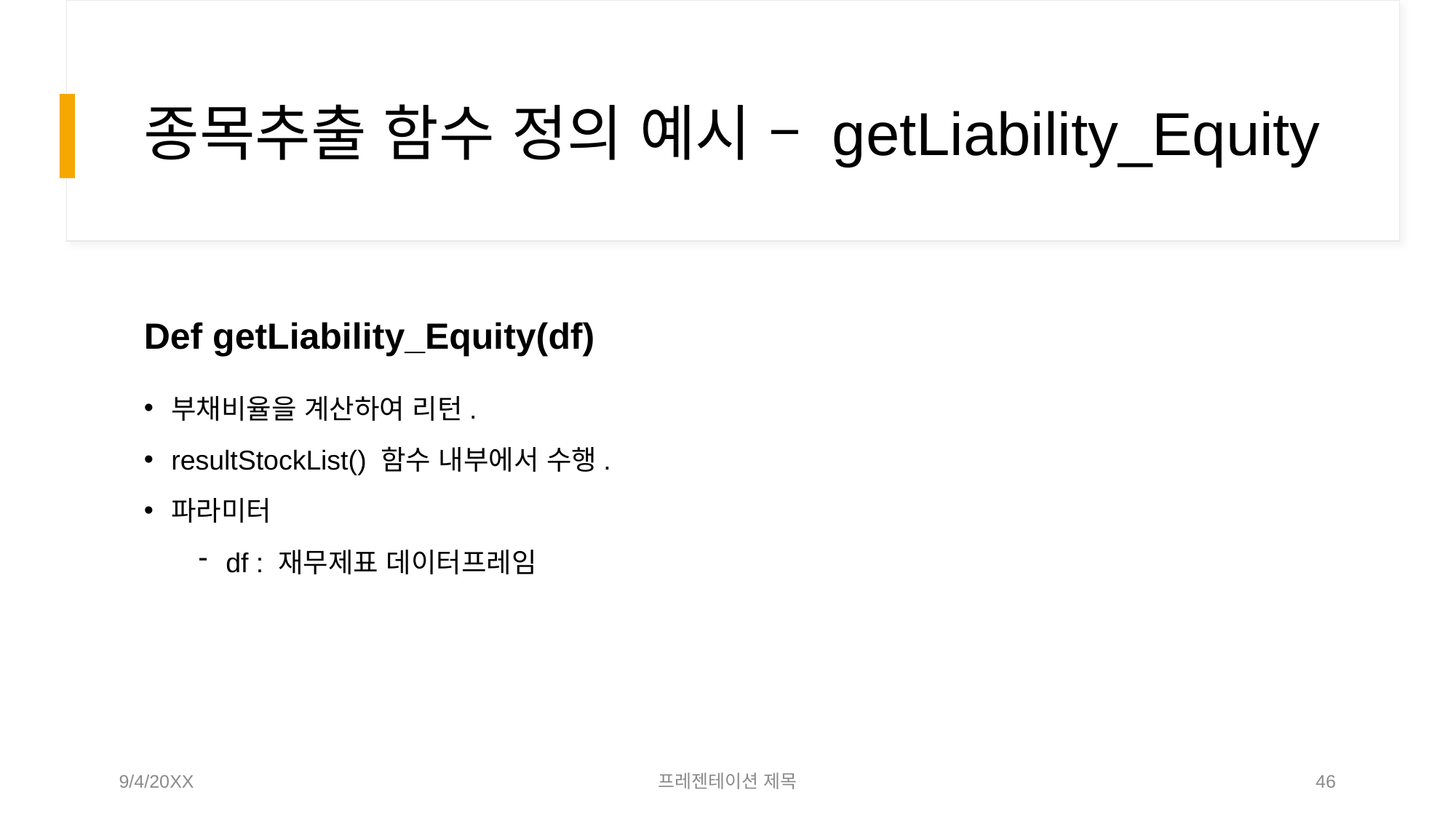

# 종목추출 함수 정의 예시 – getLiability_Equity
Def getLiability_Equity(df)
부채비율을 계산하여 리턴.
resultStockList() 함수 내부에서 수행.
파라미터
df : 재무제표 데이터프레임
9/4/20XX
프레젠테이션 제목
46